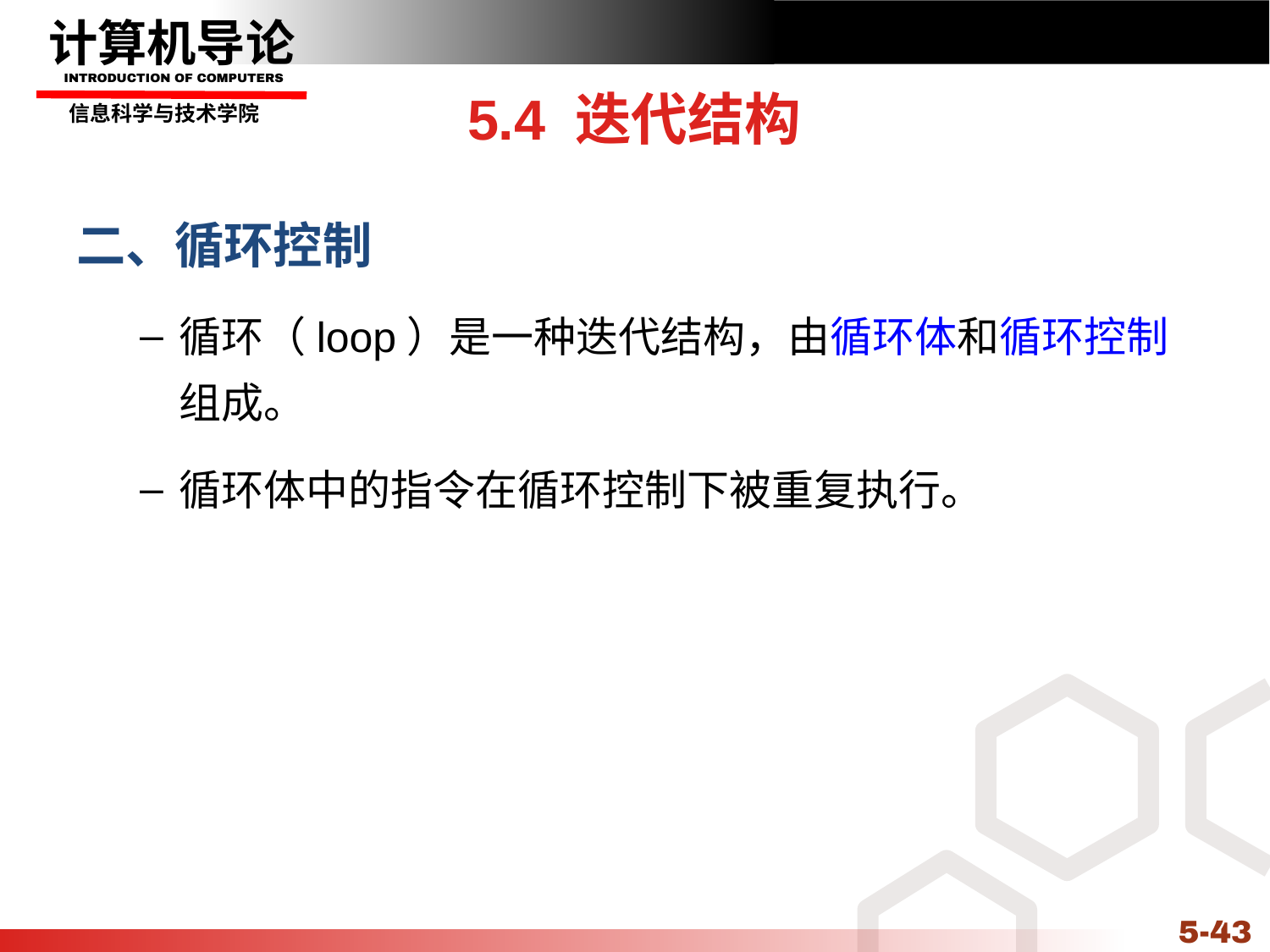

# 5.4 迭代结构
二、循环控制
循环（loop）是一种迭代结构，由循环体和循环控制组成。
循环体中的指令在循环控制下被重复执行。

5-43